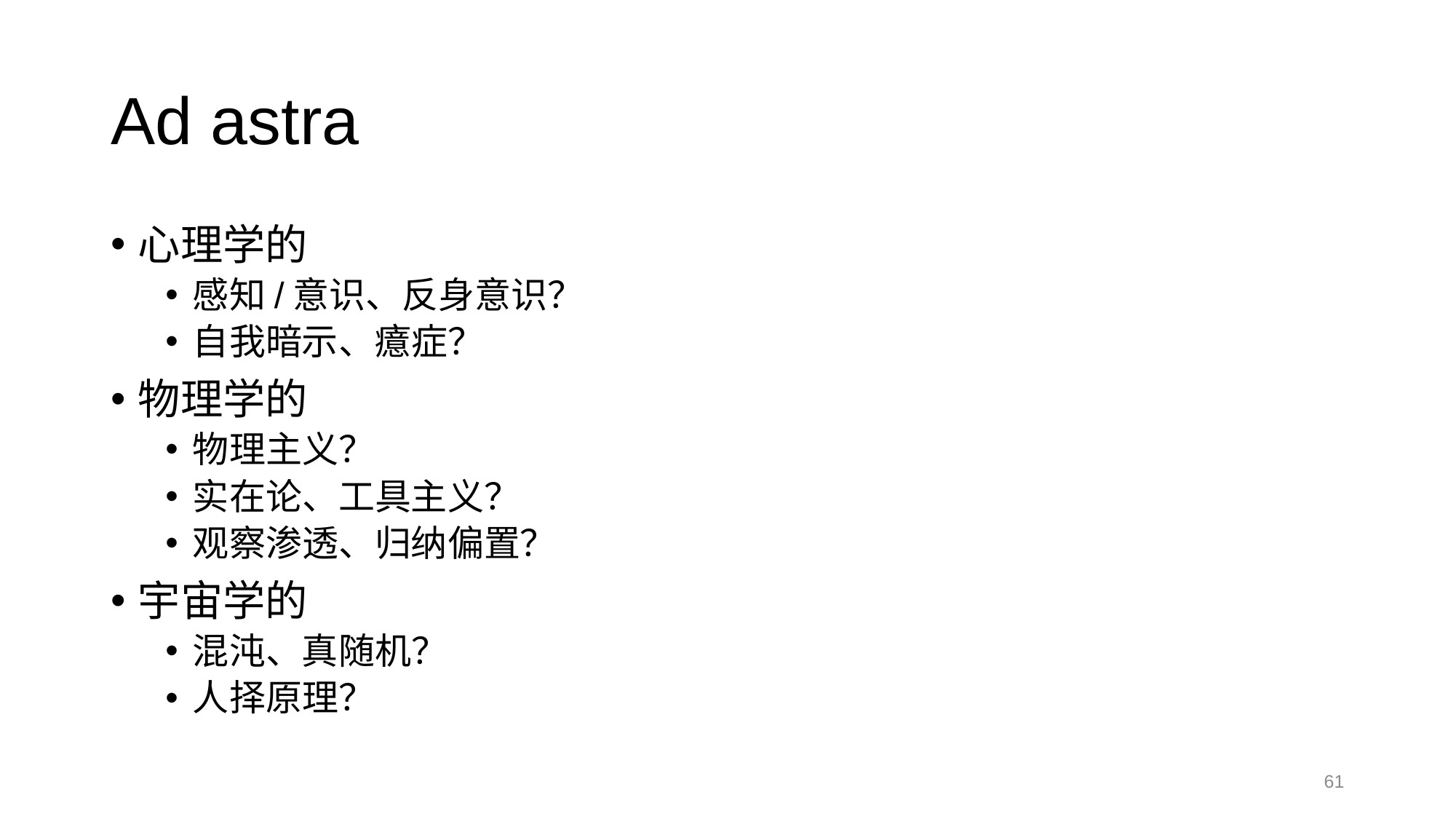

# Ad astra
心理学的
感知/意识、反身意识？
自我暗示、癔症？
物理学的
物理主义？
实在论、工具主义？
观察渗透、归纳偏置？
宇宙学的
混沌、真随机？
人择原理？
61